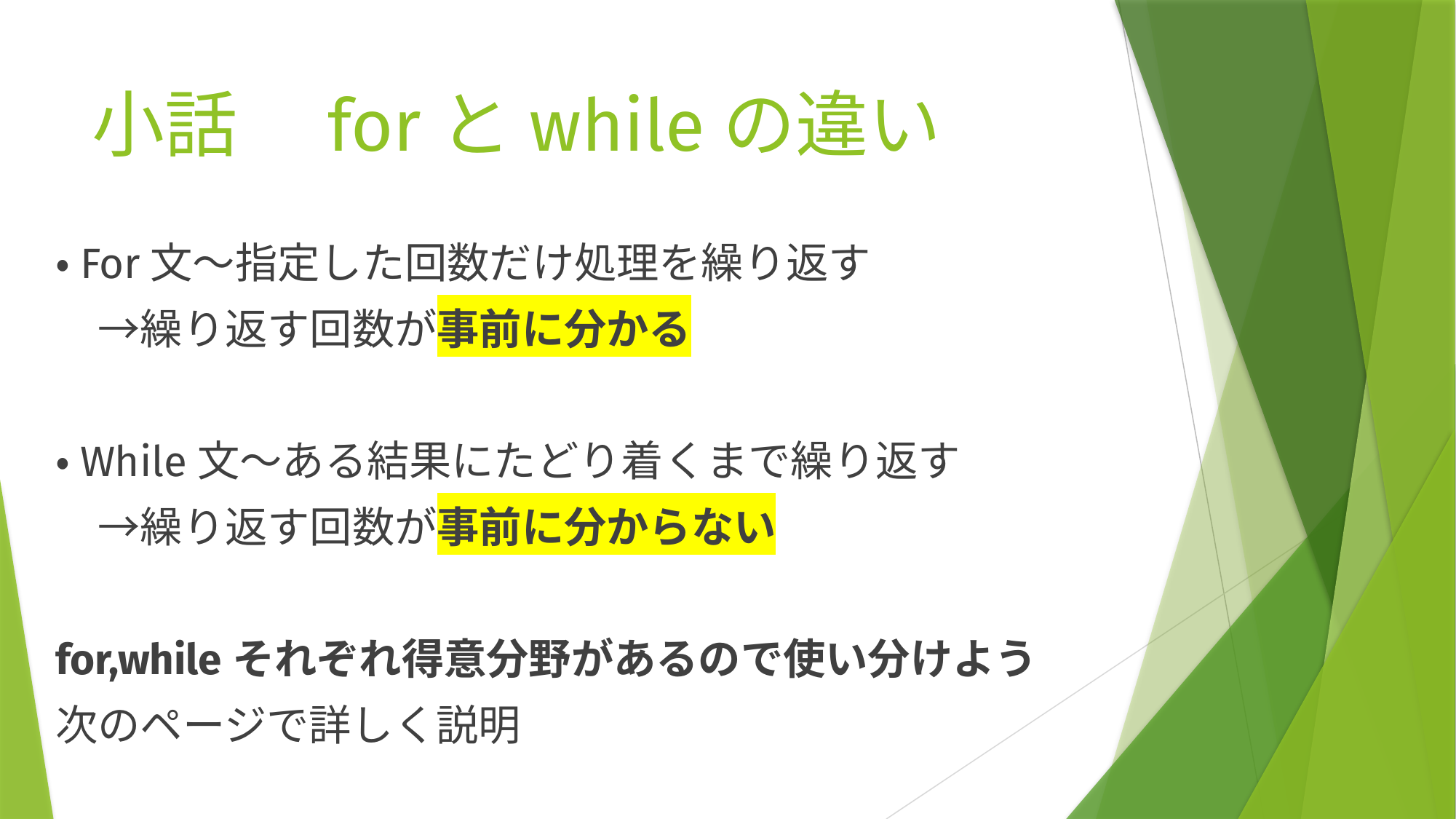

# 小話　forとwhileの違い
・For文～指定した回数だけ処理を繰り返す
　→繰り返す回数が事前に分かる

・While文～ある結果にたどり着くまで繰り返す
　→繰り返す回数が事前に分からない

for,whileそれぞれ得意分野があるので使い分けよう
次のページで詳しく説明